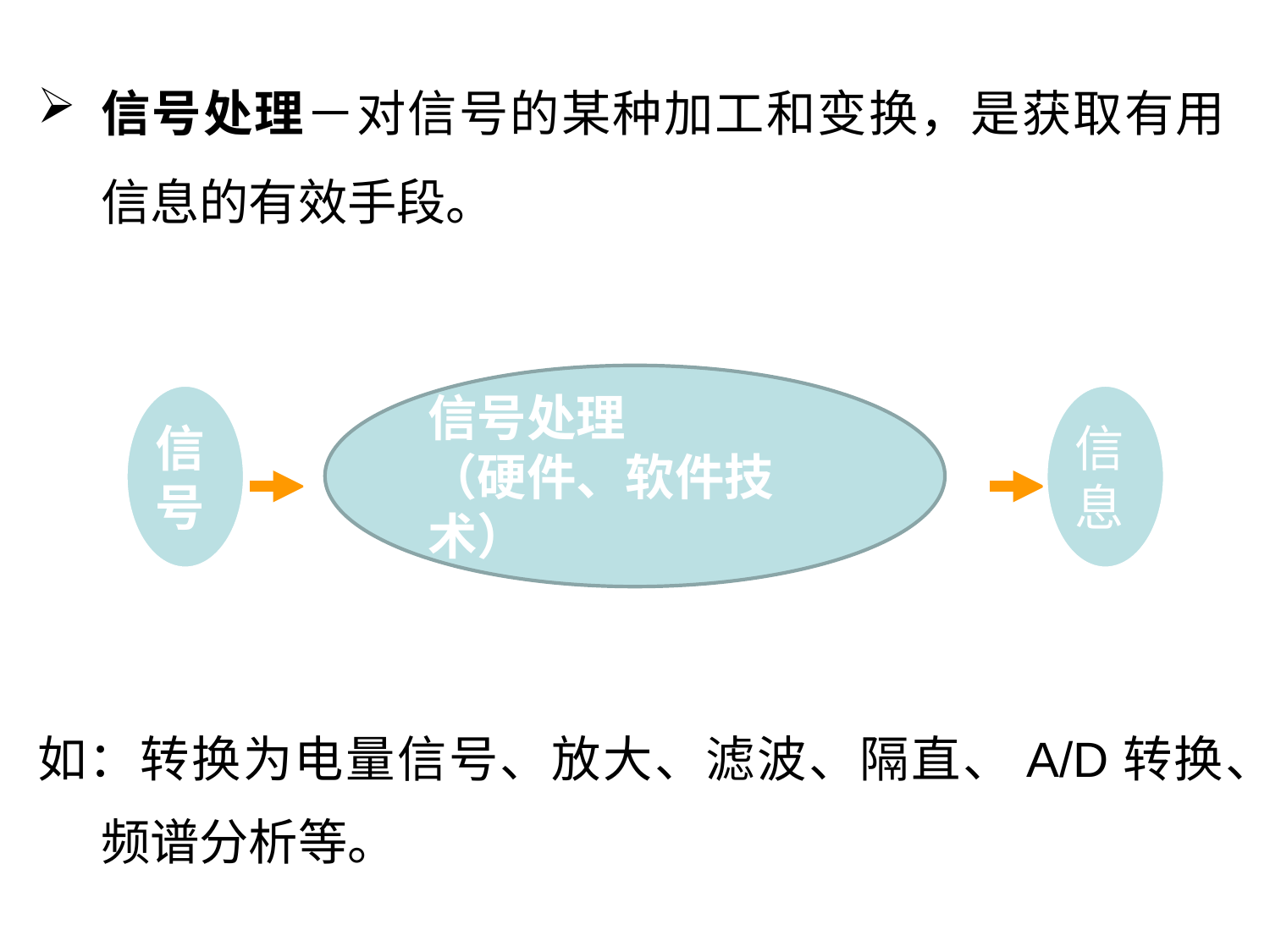

信号处理－对信号的某种加工和变换，是获取有用信息的有效手段。

如：转换为电量信号、放大、滤波、隔直、A/D转换、频谱分析等。
信号处理
（硬件、软件技术）
信
号
信
息